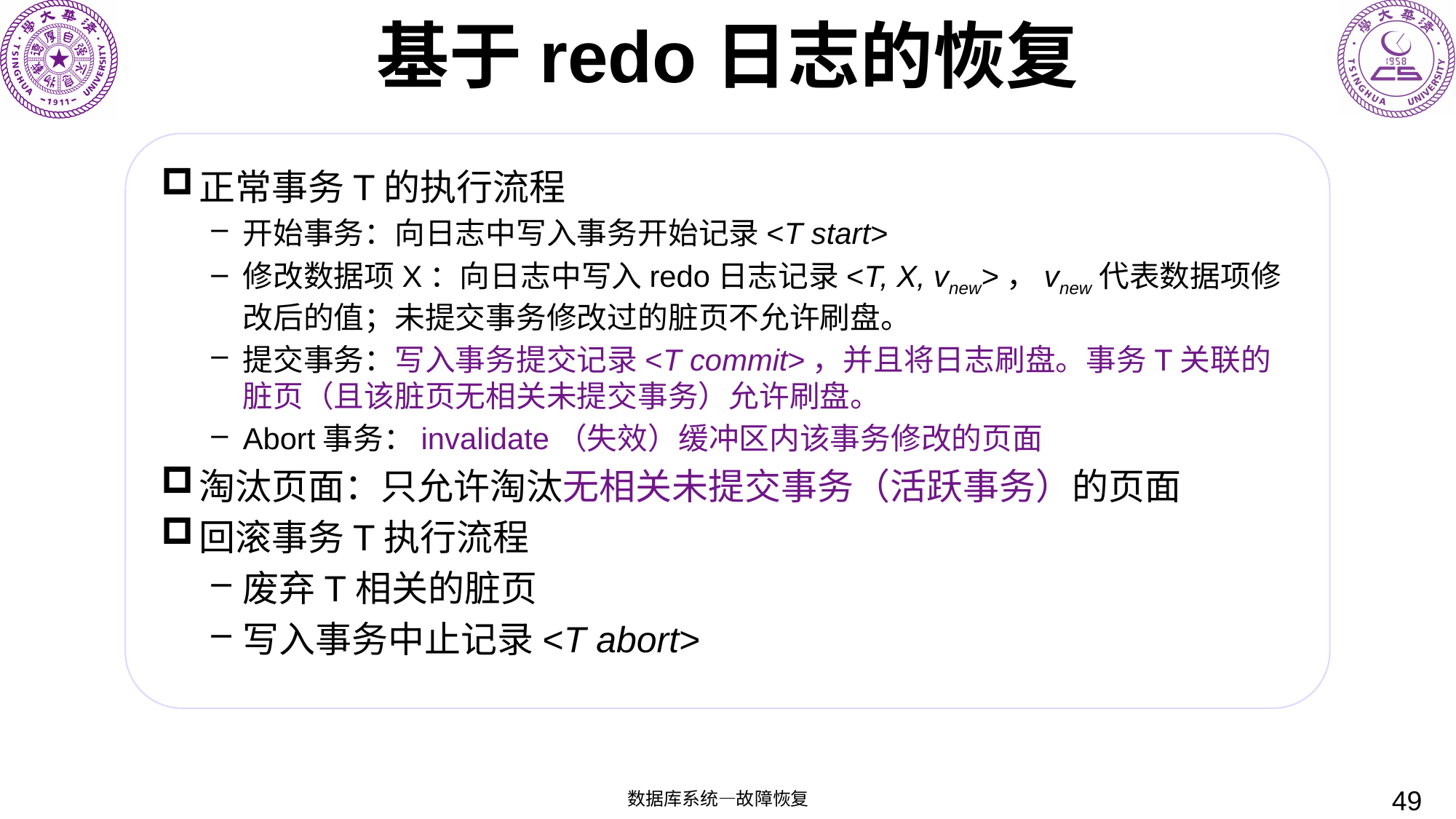

# 基于redo日志的恢复

正常事务T的执行流程
开始事务：向日志中写入事务开始记录<T start>
修改数据项X：向日志中写入redo日志记录<T, X, vnew>，vnew代表数据项修改后的值；未提交事务修改过的脏页不允许刷盘。
提交事务：写入事务提交记录<T commit>，并且将日志刷盘。事务T关联的脏页（且该脏页无相关未提交事务）允许刷盘。
Abort事务：invalidate（失效）缓冲区内该事务修改的页面
淘汰页面：只允许淘汰无相关未提交事务（活跃事务）的页面
回滚事务T执行流程
废弃T相关的脏页
写入事务中止记录<T abort>

49
数据库系统—故障恢复